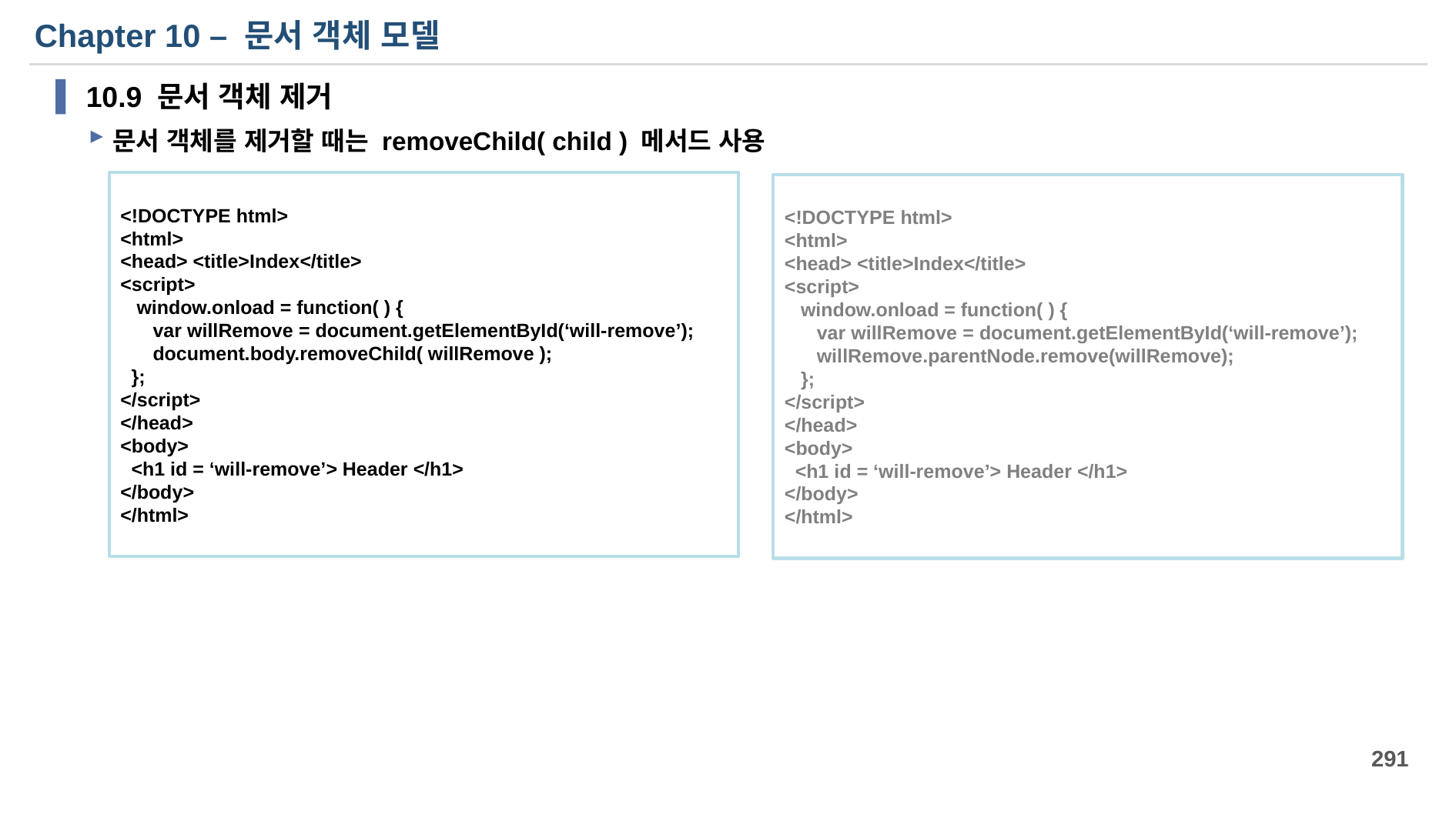

# Chapter 10 – 문서 객체 모델
10.9 문서 객체 제거
문서 객체를 제거할 때는 removeChild( child ) 메서드 사용

<!DOCTYPE html>
<html>
<head> <title>Index</title>
<script>
   window.onload = function( ) {
      var willRemove = document.getElementById(‘will-remove’);
      document.body.removeChild( willRemove );
  };
</script>
</head>
<body>
  <h1 id = ‘will-remove’> Header </h1>
</body>
</html>
<!DOCTYPE html>
<html>
<head> <title>Index</title>
<script>
   window.onload = function( ) {
      var willRemove = document.getElementById(‘will-remove’);
      willRemove.parentNode.remove(willRemove);
   };
</script>
</head>
<body>
  <h1 id = ‘will-remove’> Header </h1>
</body>
</html>
291